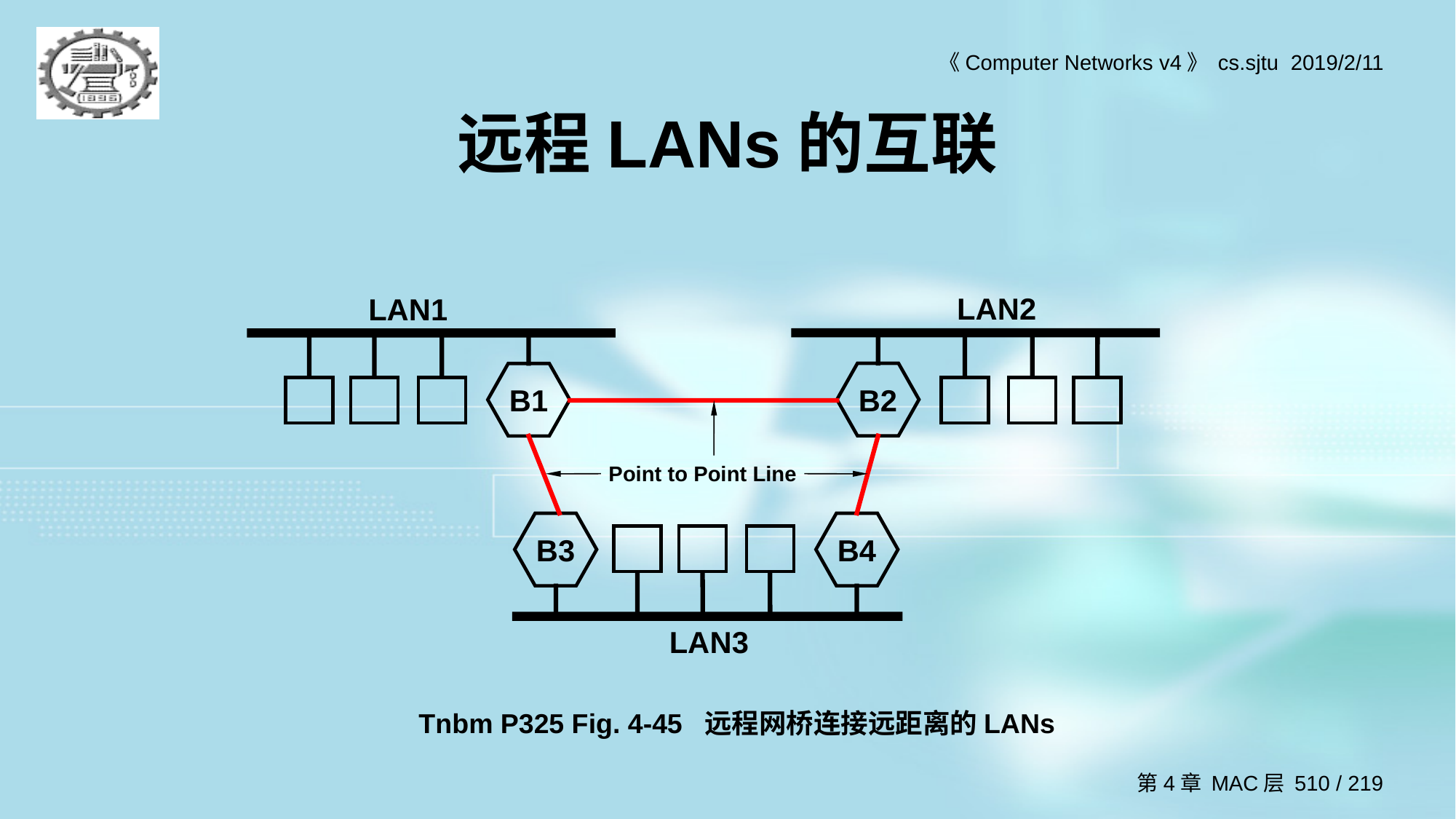

# 远程LANs的互联
LAN2

B2

LAN1

B1

Point to Point Line

B3
B4

LAN3
Tnbm P325 Fig. 4-45  远程网桥连接远距离的LANs